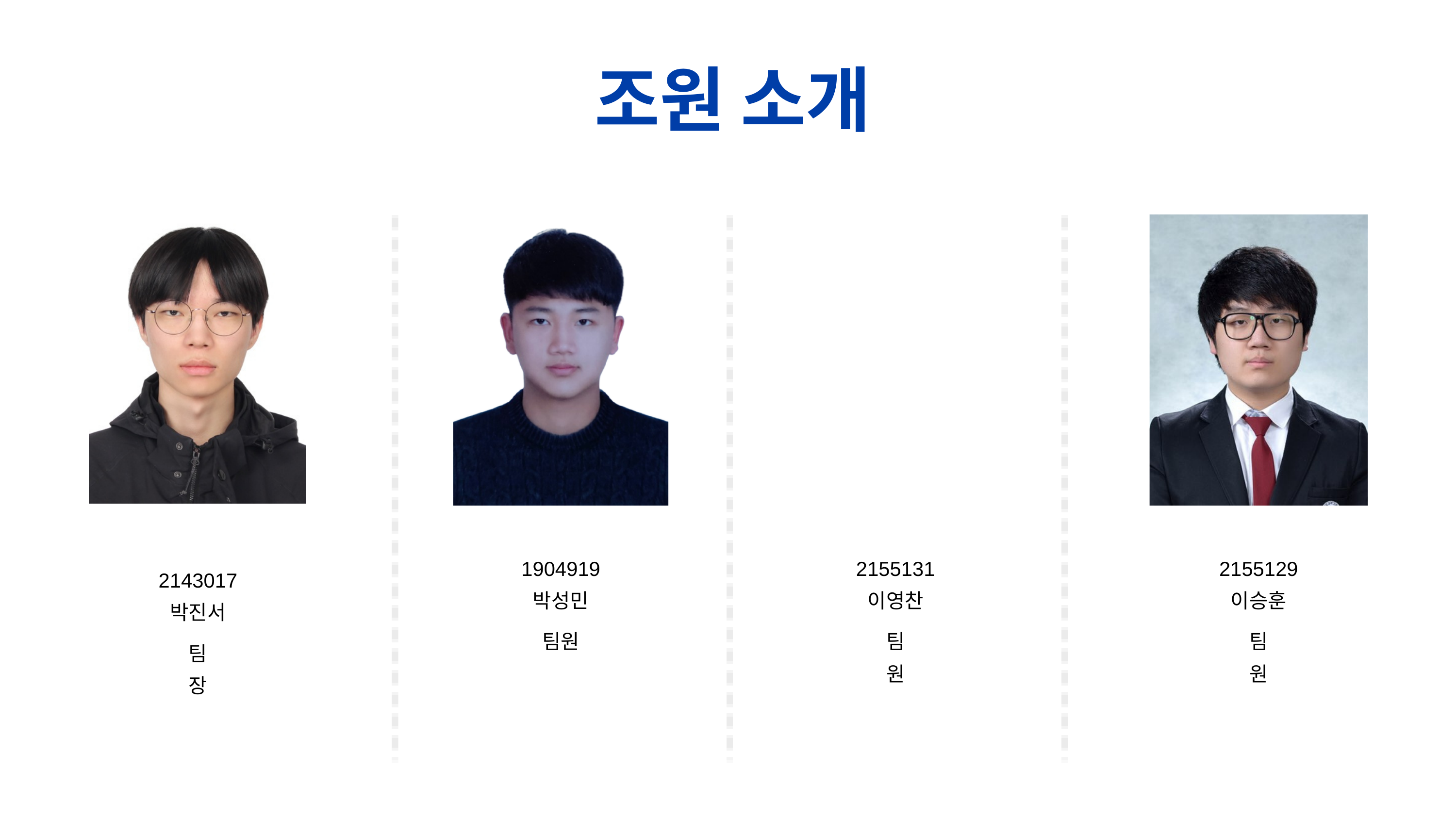

조원 소개

1904919 박성민
2155131 이영찬
2155129 이승훈
2143017 박진서
팀원
팀원
팀원
팀장